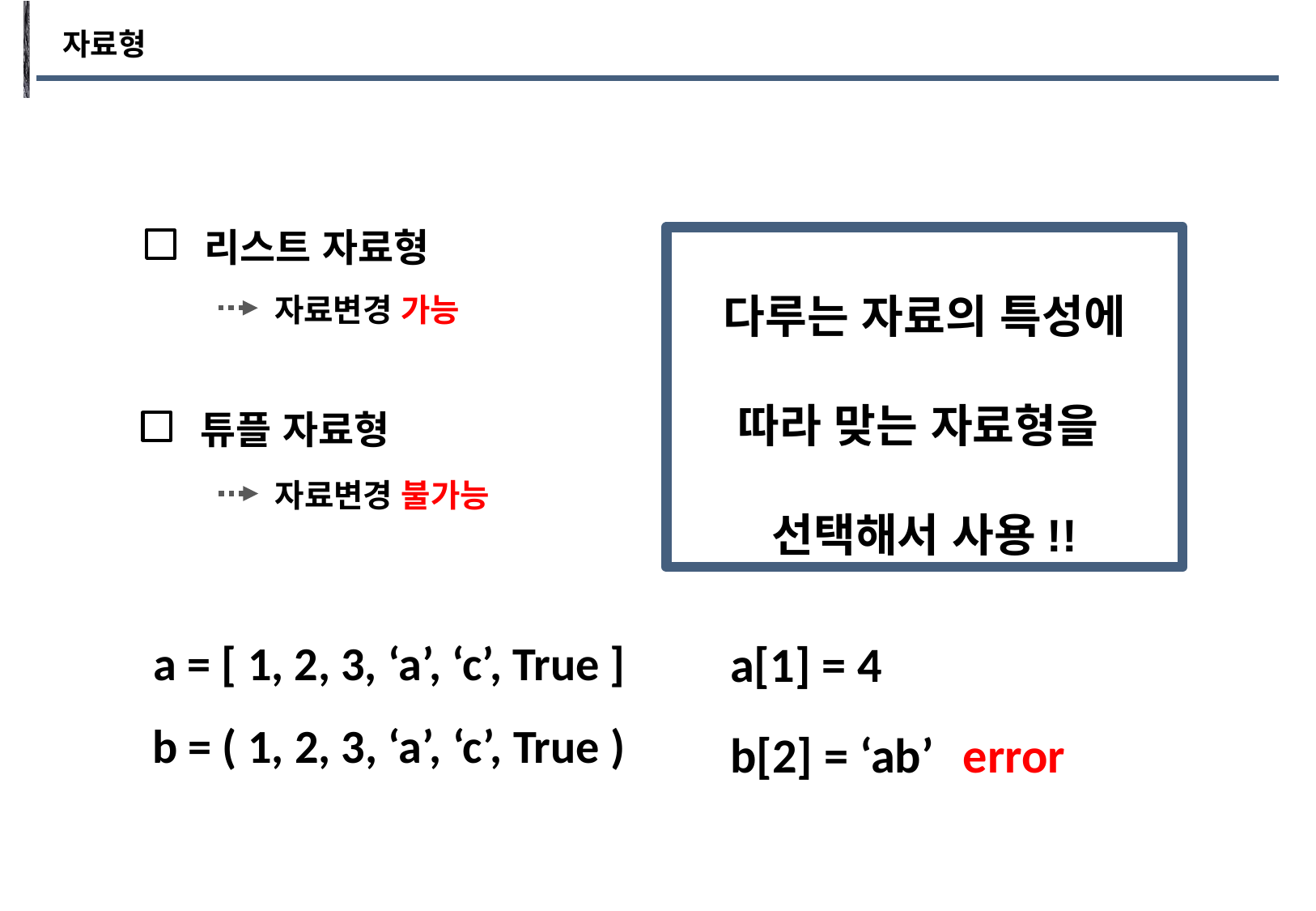

자료형

리스트 자료형
다루는 자료의 특성에 따라 맞는 자료형을
선택해서 사용!!

자료변경 가능
튜플 자료형

자료변경 불가능
a = [ 1, 2, 3, ‘a’, ‘c’, True ]
a[1] = 4

b[2] = ‘ab’
b = ( 1, 2, 3, ‘a’, ‘c’, True )
error